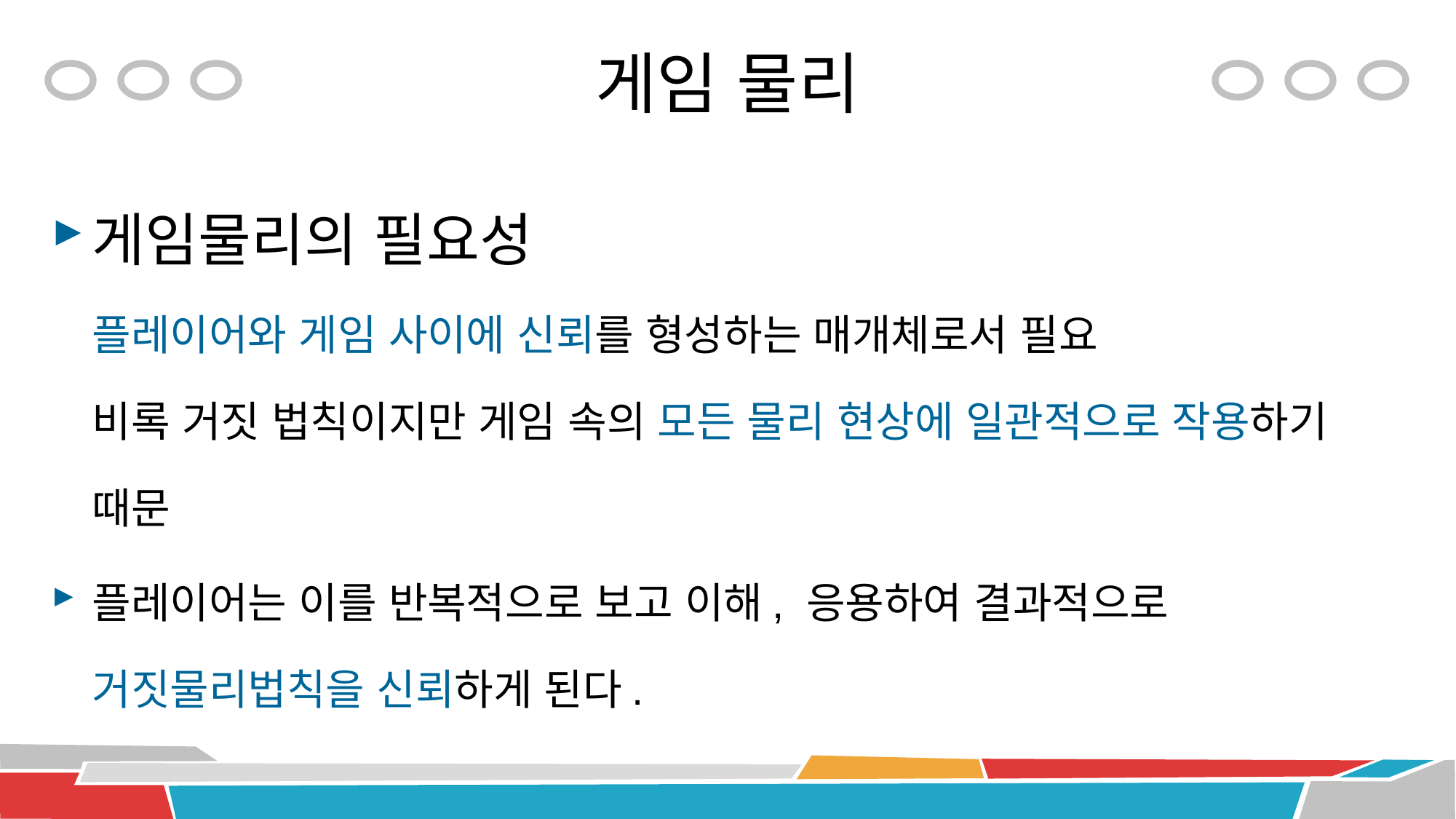

# 게임 물리
게임물리의 필요성
플레이어와 게임 사이에 신뢰를 형성하는 매개체로서 필요
비록 거짓 법칙이지만 게임 속의 모든 물리 현상에 일관적으로 작용하기 때문
플레이어는 이를 반복적으로 보고 이해, 응용하여 결과적으로 거짓물리법칙을 신뢰하게 된다.